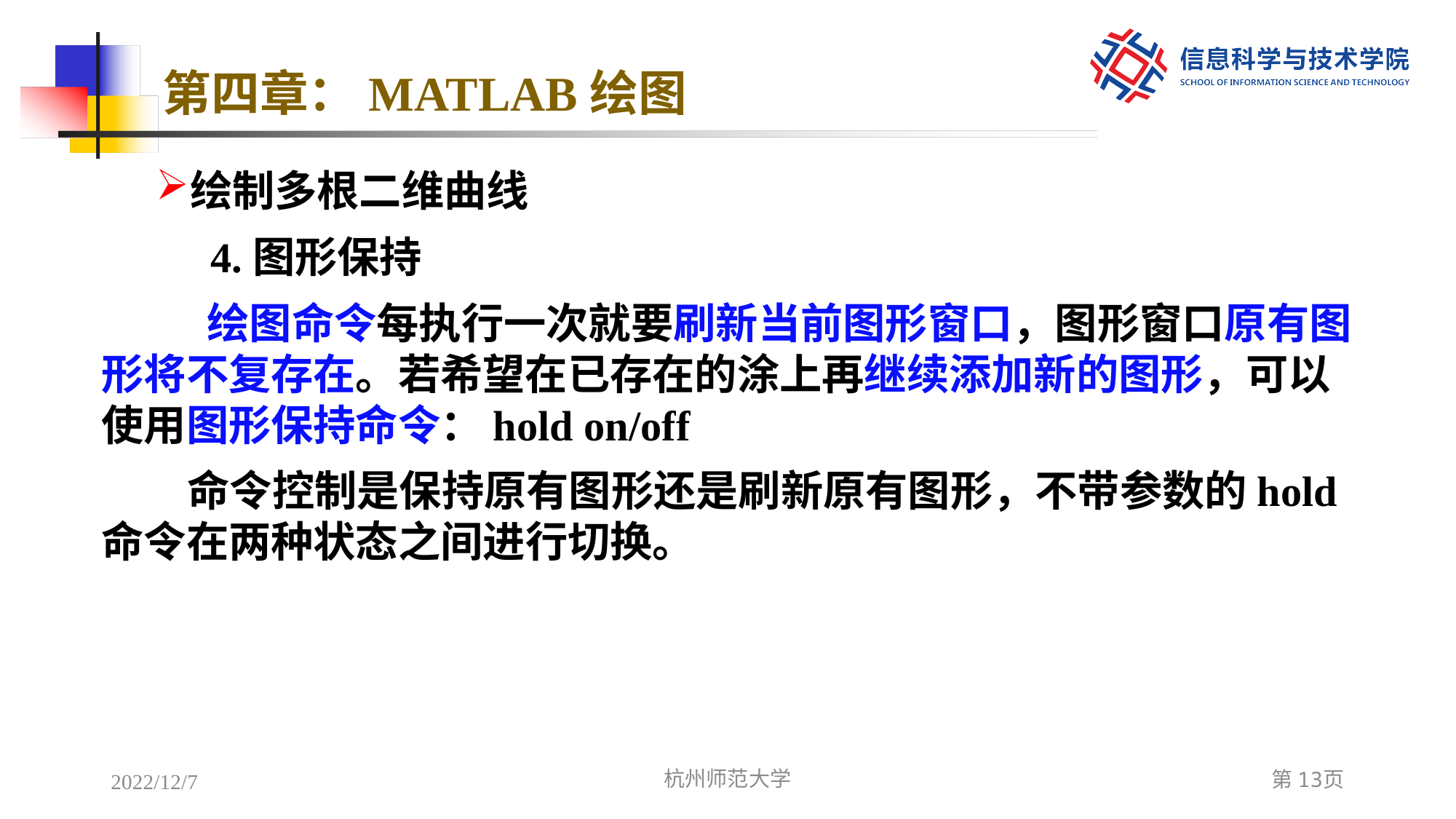

# 第四章：MATLAB绘图
绘制多根二维曲线
	4.图形保持
 绘图命令每执行一次就要刷新当前图形窗口，图形窗口原有图形将不复存在。若希望在已存在的涂上再继续添加新的图形，可以使用图形保持命令：hold on/off
命令控制是保持原有图形还是刷新原有图形，不带参数的hold命令在两种状态之间进行切换。

2022/12/7
杭州师范大学
第13页